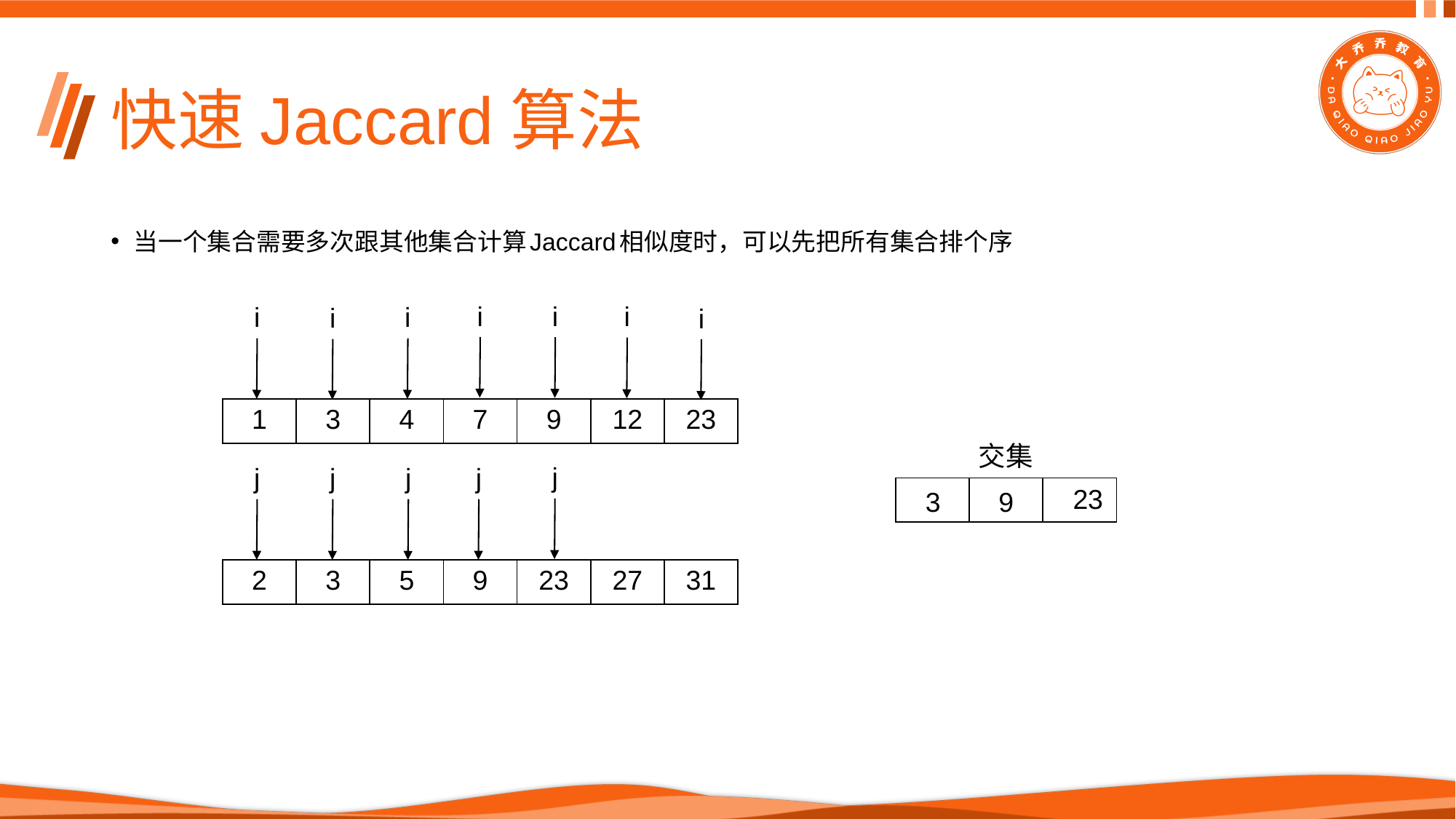

# 快速Jaccard算法
当一个集合需要多次跟其他集合计算Jaccard相似度时，可以先把所有集合排个序
i
i
i
i
i
i
i
| 1 | 3 | 4 | 7 | 9 | 12 | 23 |
| --- | --- | --- | --- | --- | --- | --- |
交集
j
j
j
j
j
23
|  |  |  |
| --- | --- | --- |
3
9
| 2 | 3 | 5 | 9 | 23 | 27 | 31 |
| --- | --- | --- | --- | --- | --- | --- |